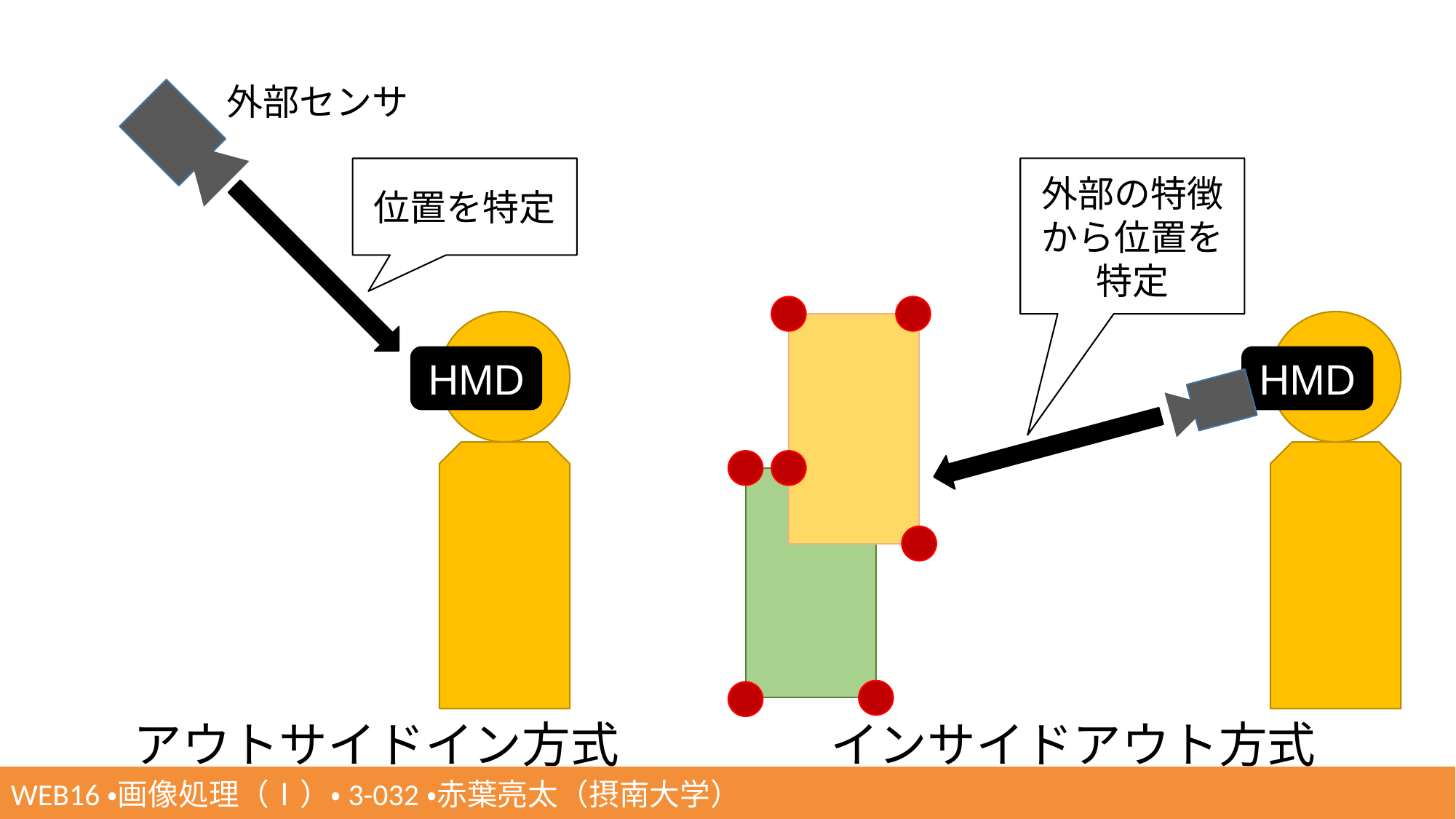

外部センサ

位置を特定

HMD

アウトサイドイン方式
外部の特徴から位置を特定

HMD

インサイドアウト方式